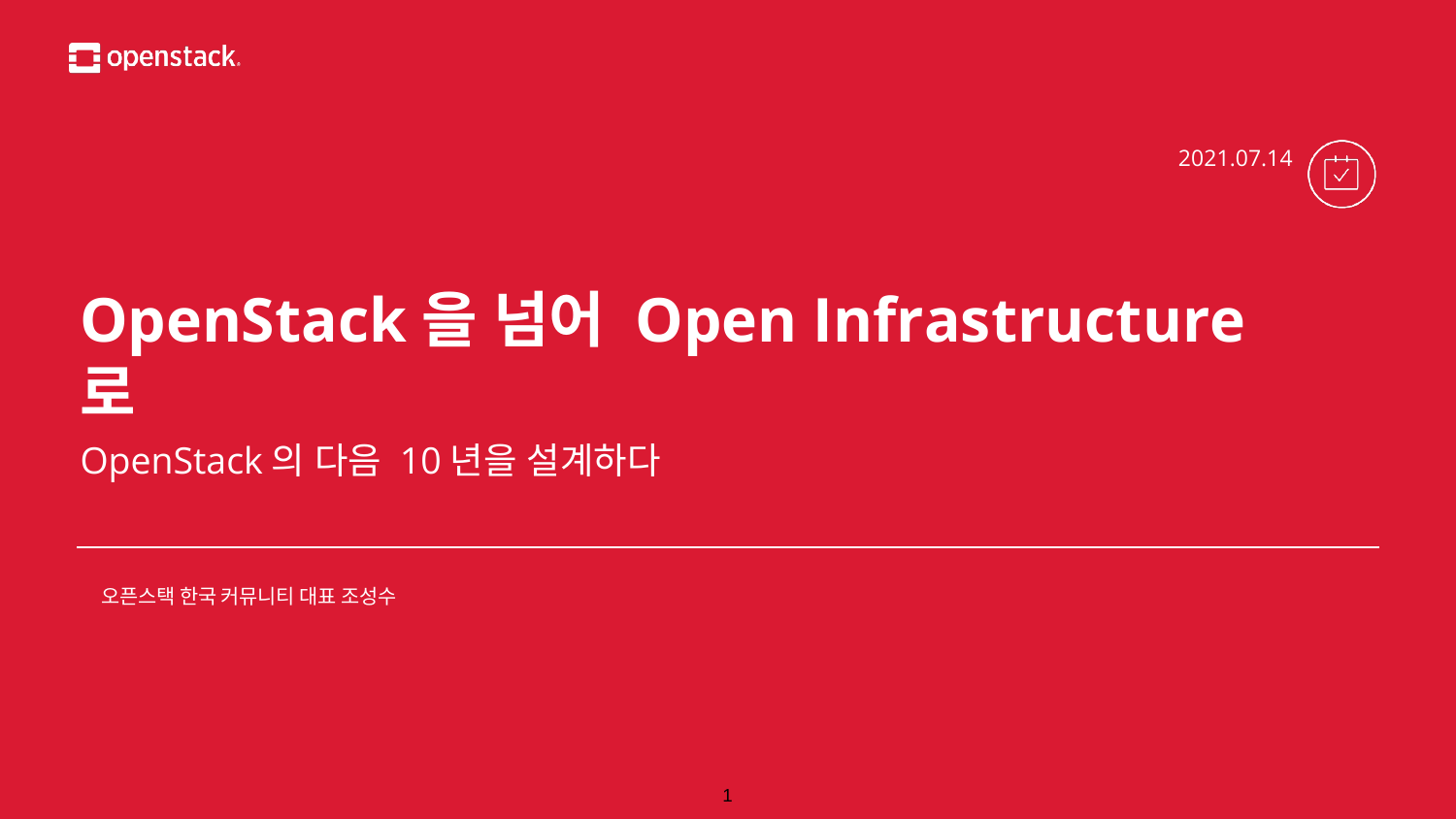

2021.07.14
# OpenStack을 넘어 Open Infrastructure로
OpenStack의 다음 10년을 설계하다
오픈스택 한국 커뮤니티 대표 조성수
1